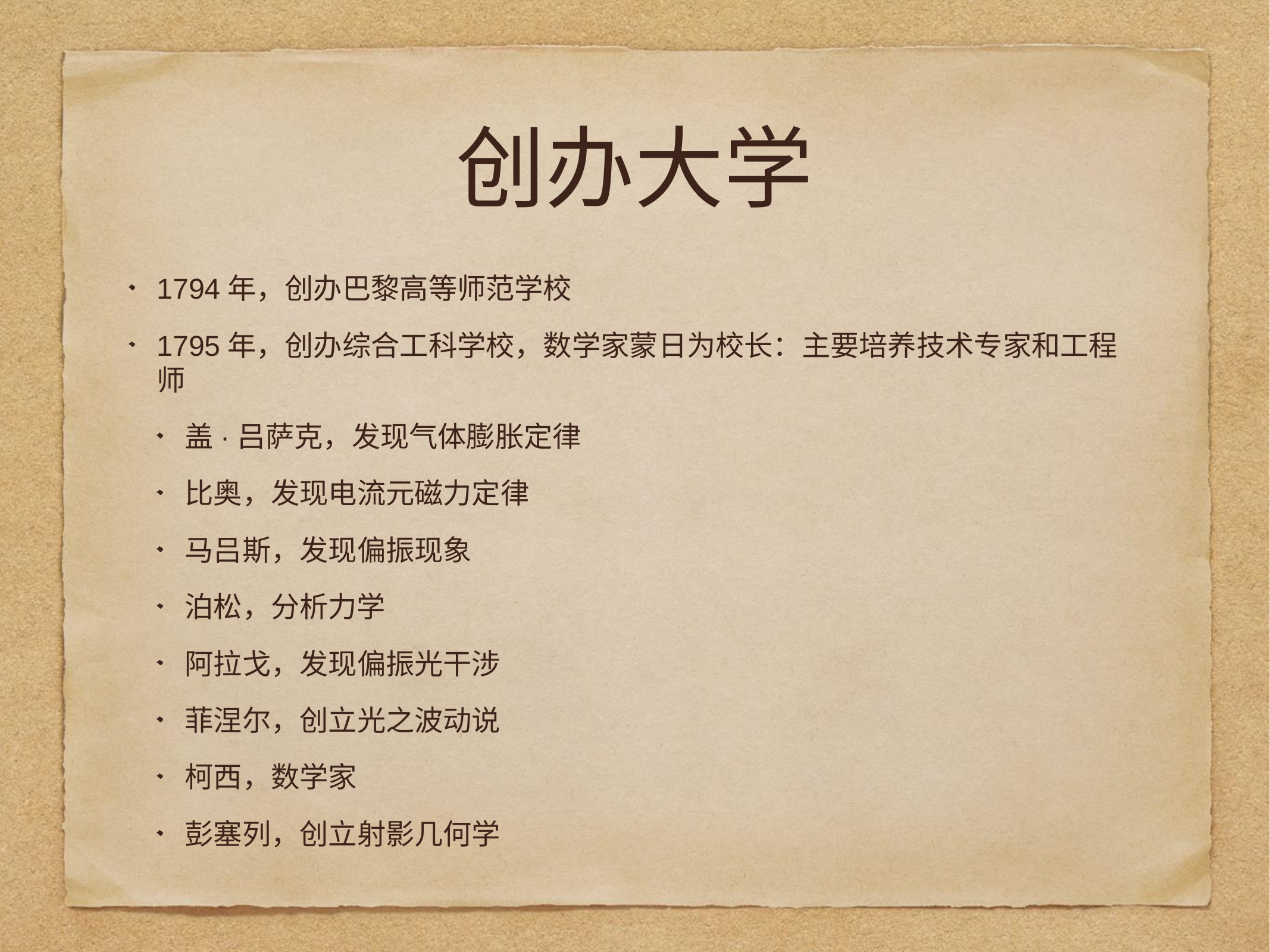

# 创办大学
1794年，创办巴黎高等师范学校
1795年，创办综合工科学校，数学家蒙日为校长：主要培养技术专家和工程师
盖·吕萨克，发现气体膨胀定律
比奥，发现电流元磁力定律
马吕斯，发现偏振现象
泊松，分析力学
阿拉戈，发现偏振光干涉
菲涅尔，创立光之波动说
柯西，数学家
彭塞列，创立射影几何学